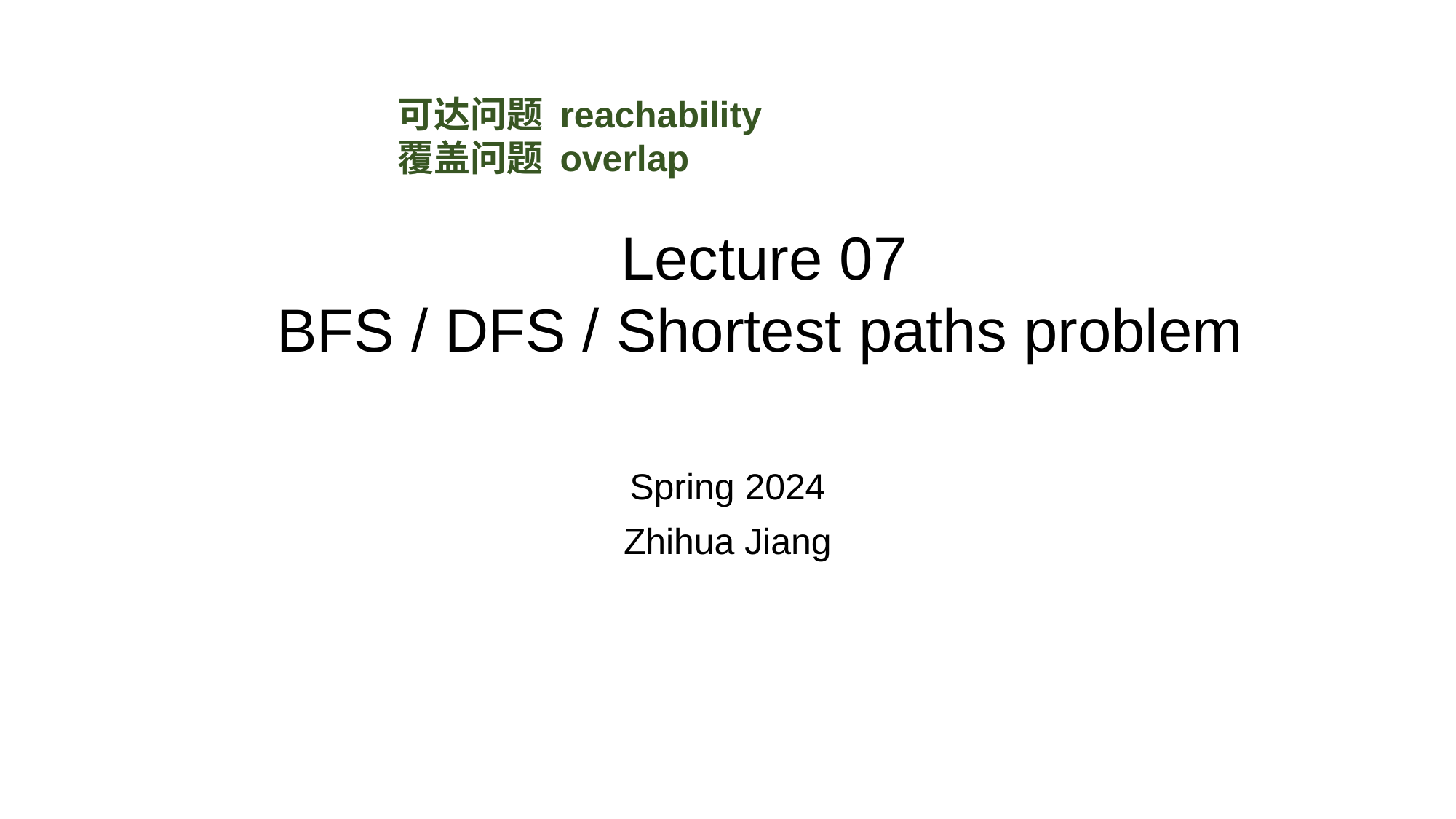

# Lecture 07 BFS / DFS / Shortest paths problem
可达问题 reachability
覆盖问题 overlap
Spring 2024
Zhihua Jiang